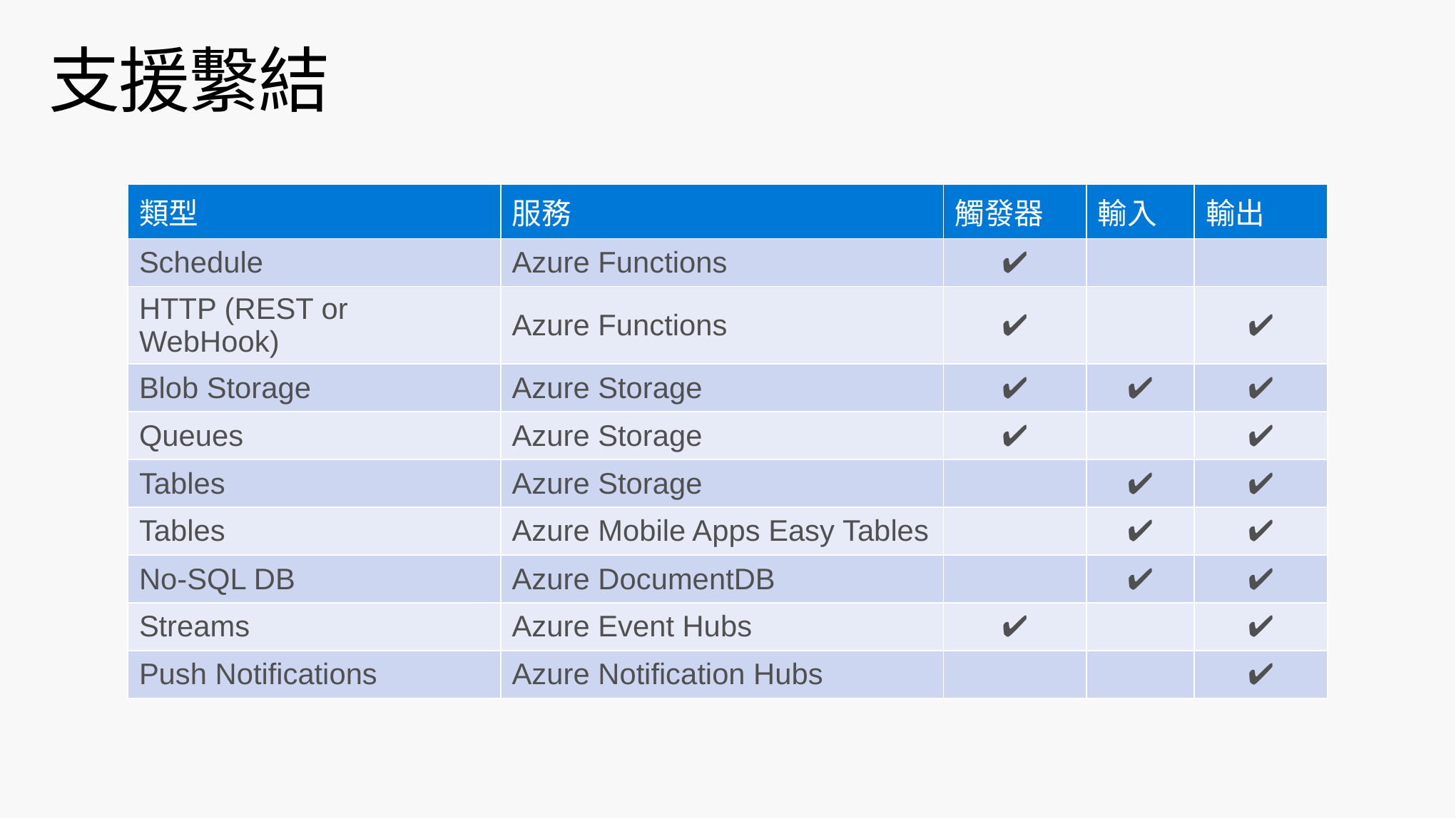

# 支援繫結
| 類型 | 服務 | 觸發器 | 輸入 | 輸出 |
| --- | --- | --- | --- | --- |
| Schedule | Azure Functions | ✔ |  |  |
| HTTP (REST or WebHook) | Azure Functions | ✔ |  | ✔ |
| Blob Storage | Azure Storage | ✔ | ✔ | ✔ |
| Queues | Azure Storage | ✔ |  | ✔ |
| Tables | Azure Storage |  | ✔ | ✔ |
| Tables | Azure Mobile Apps Easy Tables |  | ✔ | ✔ |
| No-SQL DB | Azure DocumentDB |  | ✔ | ✔ |
| Streams | Azure Event Hubs | ✔ |  | ✔ |
| Push Notifications | Azure Notification Hubs |  |  | ✔ |